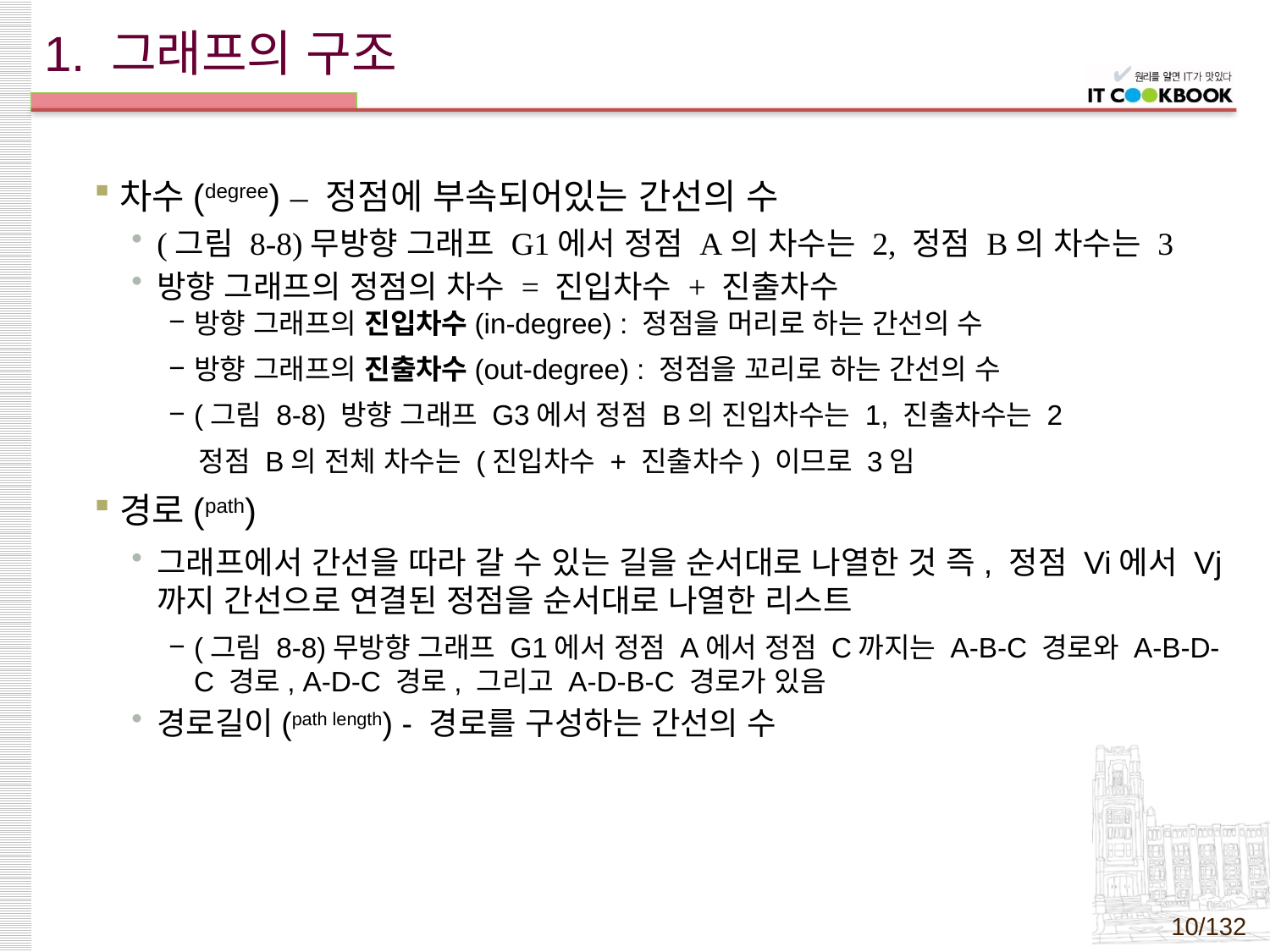

# 1. 그래프의 구조
차수(degree) – 정점에 부속되어있는 간선의 수
(그림 8-8)무방향 그래프 G1에서 정점 A의 차수는 2, 정점 B의 차수는 3
방향 그래프의 정점의 차수 = 진입차수 + 진출차수
방향 그래프의 진입차수(in-degree) : 정점을 머리로 하는 간선의 수
방향 그래프의 진출차수(out-degree) : 정점을 꼬리로 하는 간선의 수
(그림 8-8) 방향 그래프 G3에서 정점 B의 진입차수는 1, 진출차수는 2
   정점 B의 전체 차수는 (진입차수 + 진출차수) 이므로 3임
경로(path)
그래프에서 간선을 따라 갈 수 있는 길을 순서대로 나열한 것 즉, 정점 Vi에서 Vj까지 간선으로 연결된 정점을 순서대로 나열한 리스트
(그림 8-8)무방향 그래프 G1에서 정점 A에서 정점 C까지는 A-B-C 경로와 A-B-D-C 경로, A-D-C 경로, 그리고 A-D-B-C 경로가 있음
경로길이(path length) - 경로를 구성하는 간선의 수